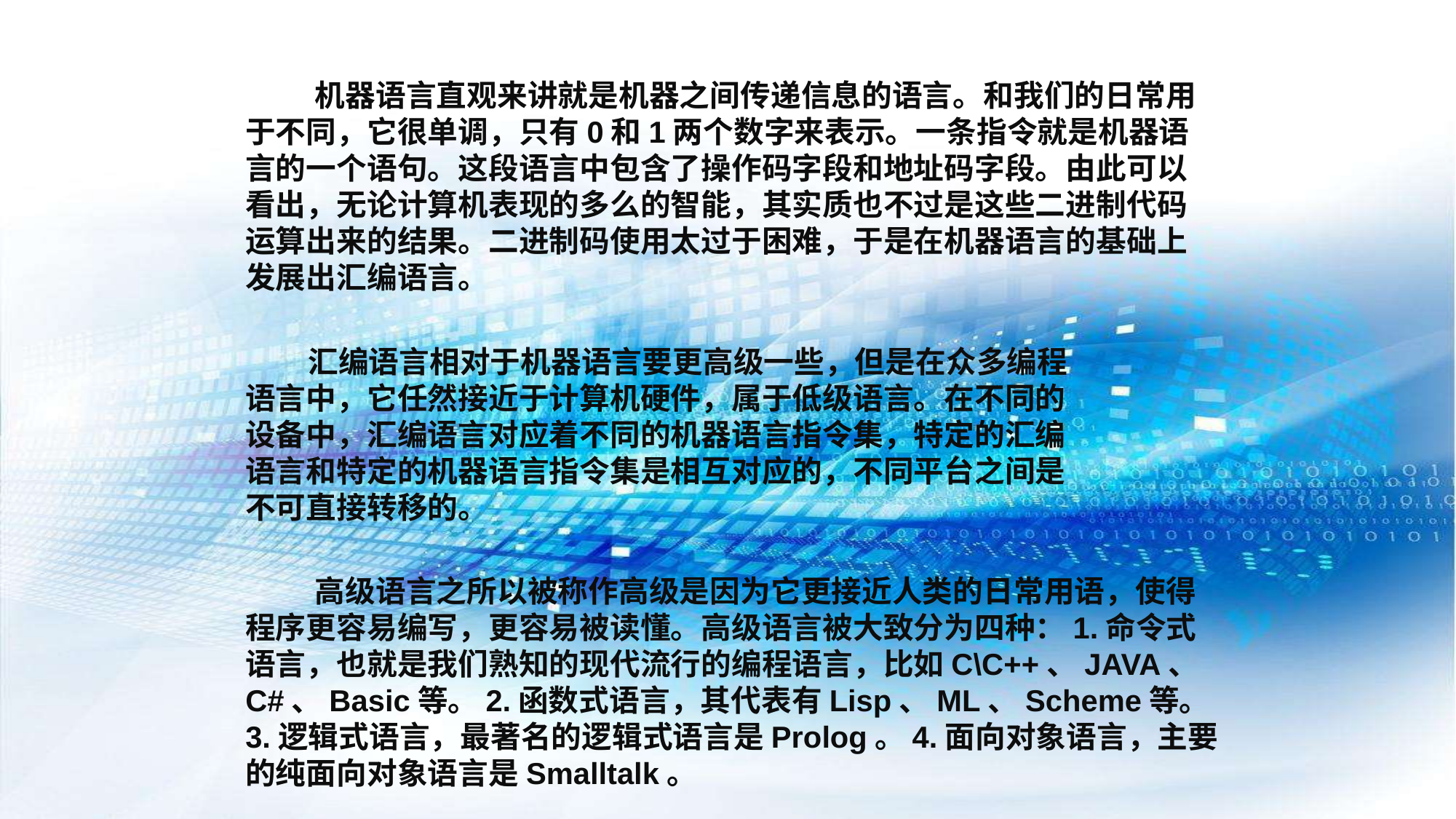

机器语言直观来讲就是机器之间传递信息的语言。和我们的日常用于不同，它很单调，只有0和1两个数字来表示。一条指令就是机器语言的一个语句。这段语言中包含了操作码字段和地址码字段。由此可以看出，无论计算机表现的多么的智能，其实质也不过是这些二进制代码运算出来的结果。二进制码使用太过于困难，于是在机器语言的基础上发展出汇编语言。
        汇编语言相对于机器语言要更高级一些，但是在众多编程语言中，它任然接近于计算机硬件，属于低级语言。在不同的设备中，汇编语言对应着不同的机器语言指令集，特定的汇编语言和特定的机器语言指令集是相互对应的，不同平台之间是不可直接转移的。
         高级语言之所以被称作高级是因为它更接近人类的日常用语，使得程序更容易编写，更容易被读懂。高级语言被大致分为四种：1.命令式语言，也就是我们熟知的现代流行的编程语言，比如C\C++、JAVA、C#、Basic等。2.函数式语言，其代表有Lisp、ML、Scheme等。3.逻辑式语言，最著名的逻辑式语言是Prolog。4.面向对象语言，主要的纯面向对象语言是Smalltalk。